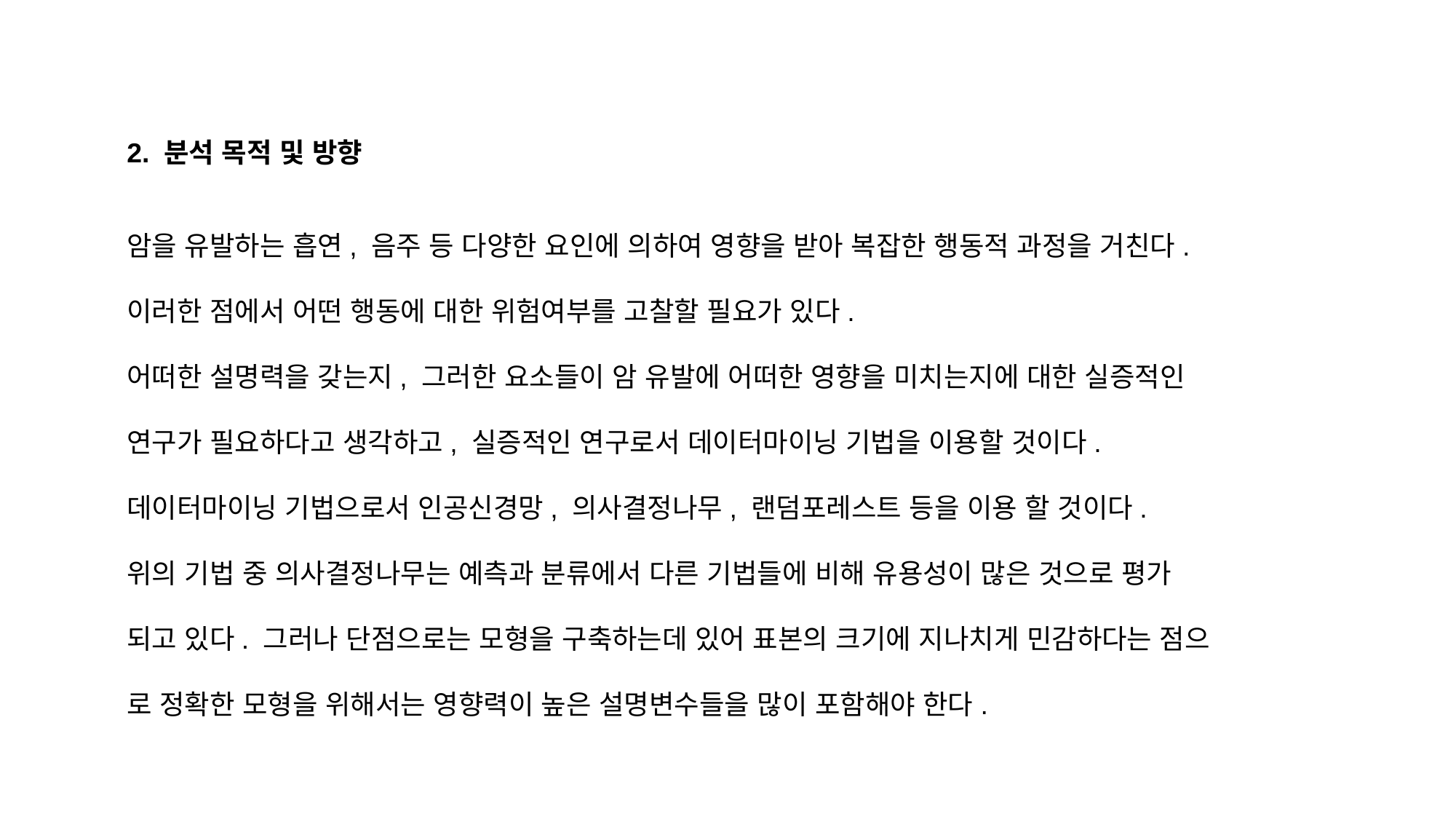

2. 분석 목적 및 방향
암을 유발하는 흡연, 음주 등 다양한 요인에 의하여 영향을 받아 복잡한 행동적 과정을 거친다.

이러한 점에서 어떤 행동에 대한 위험여부를 고찰할 필요가 있다.

어떠한 설명력을 갖는지, 그러한 요소들이 암 유발에 어떠한 영향을 미치는지에 대한 실증적인

연구가 필요하다고 생각하고, 실증적인 연구로서 데이터마이닝 기법을 이용할 것이다.

데이터마이닝 기법으로서 인공신경망, 의사결정나무, 랜덤포레스트 등을 이용 할 것이다.

위의 기법 중 의사결정나무는 예측과 분류에서 다른 기법들에 비해 유용성이 많은 것으로 평가

되고 있다. 그러나 단점으로는 모형을 구축하는데 있어 표본의 크기에 지나치게 민감하다는 점으

로 정확한 모형을 위해서는 영향력이 높은 설명변수들을 많이 포함해야 한다.